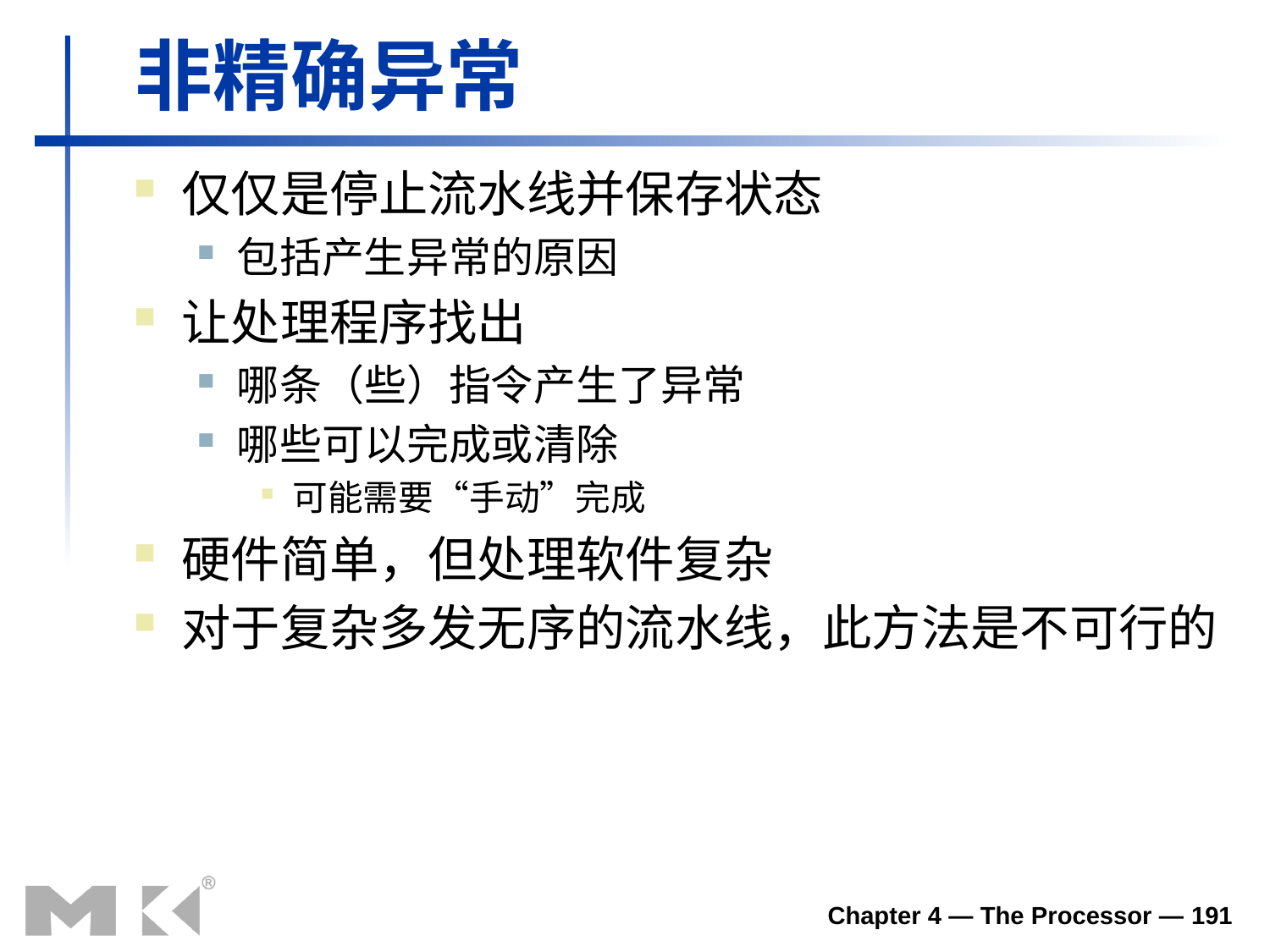

非精确异常
仅仅是停止流水线并保存状态
包括产生异常的原因
让处理程序找出
哪条（些）指令产生了异常
哪些可以完成或清除
可能需要“手动”完成
硬件简单，但处理软件复杂
对于复杂多发无序的流水线，此方法是不可行的
Chapter 4 — The Processor — 191